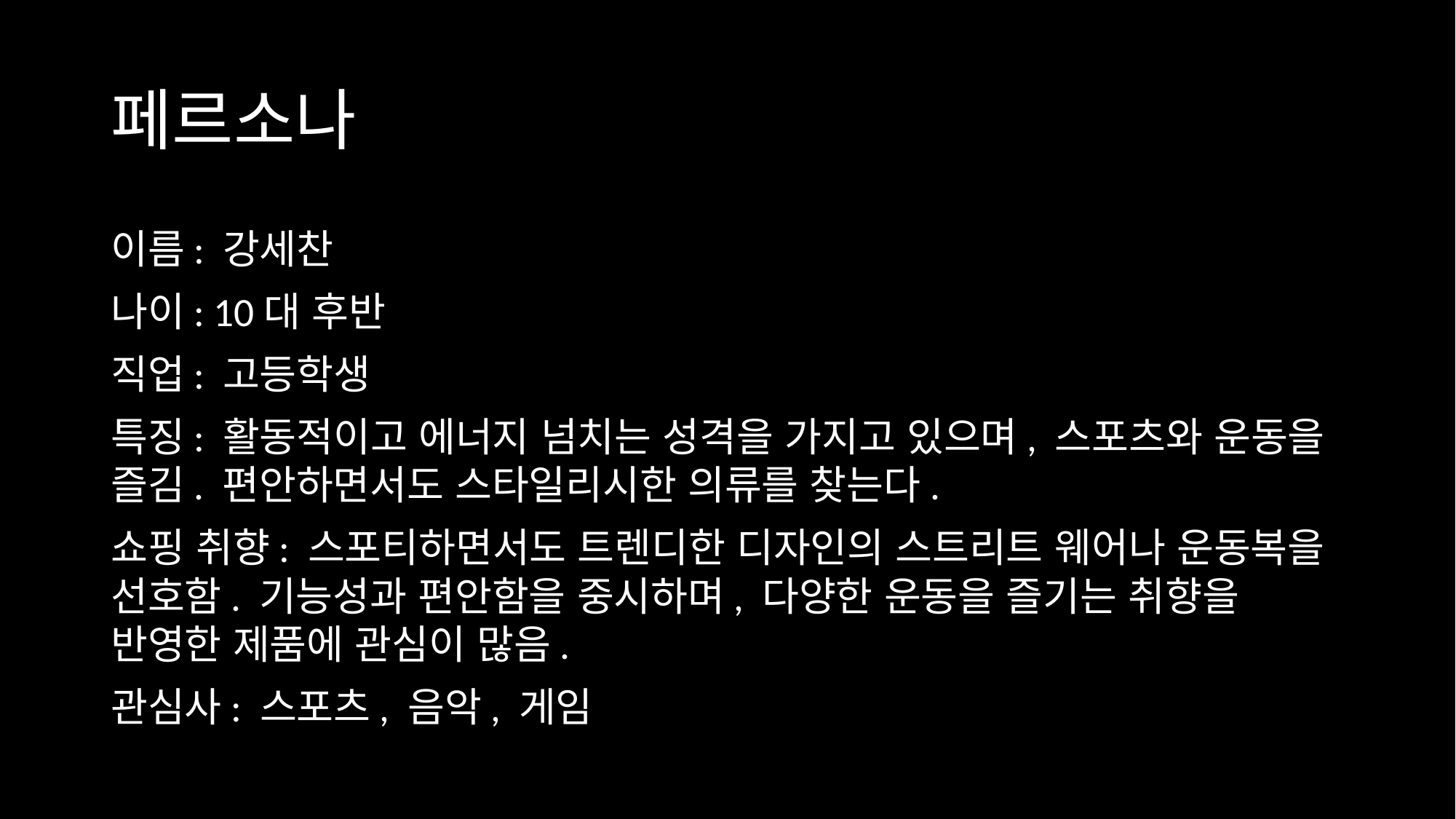

# 페르소나
이름: 강세찬
나이: 10대 후반
직업: 고등학생
특징: 활동적이고 에너지 넘치는 성격을 가지고 있으며, 스포츠와 운동을 즐김. 편안하면서도 스타일리시한 의류를 찾는다.
쇼핑 취향: 스포티하면서도 트렌디한 디자인의 스트리트 웨어나 운동복을 선호함. 기능성과 편안함을 중시하며, 다양한 운동을 즐기는 취향을 반영한 제품에 관심이 많음.
관심사: 스포츠, 음악, 게임